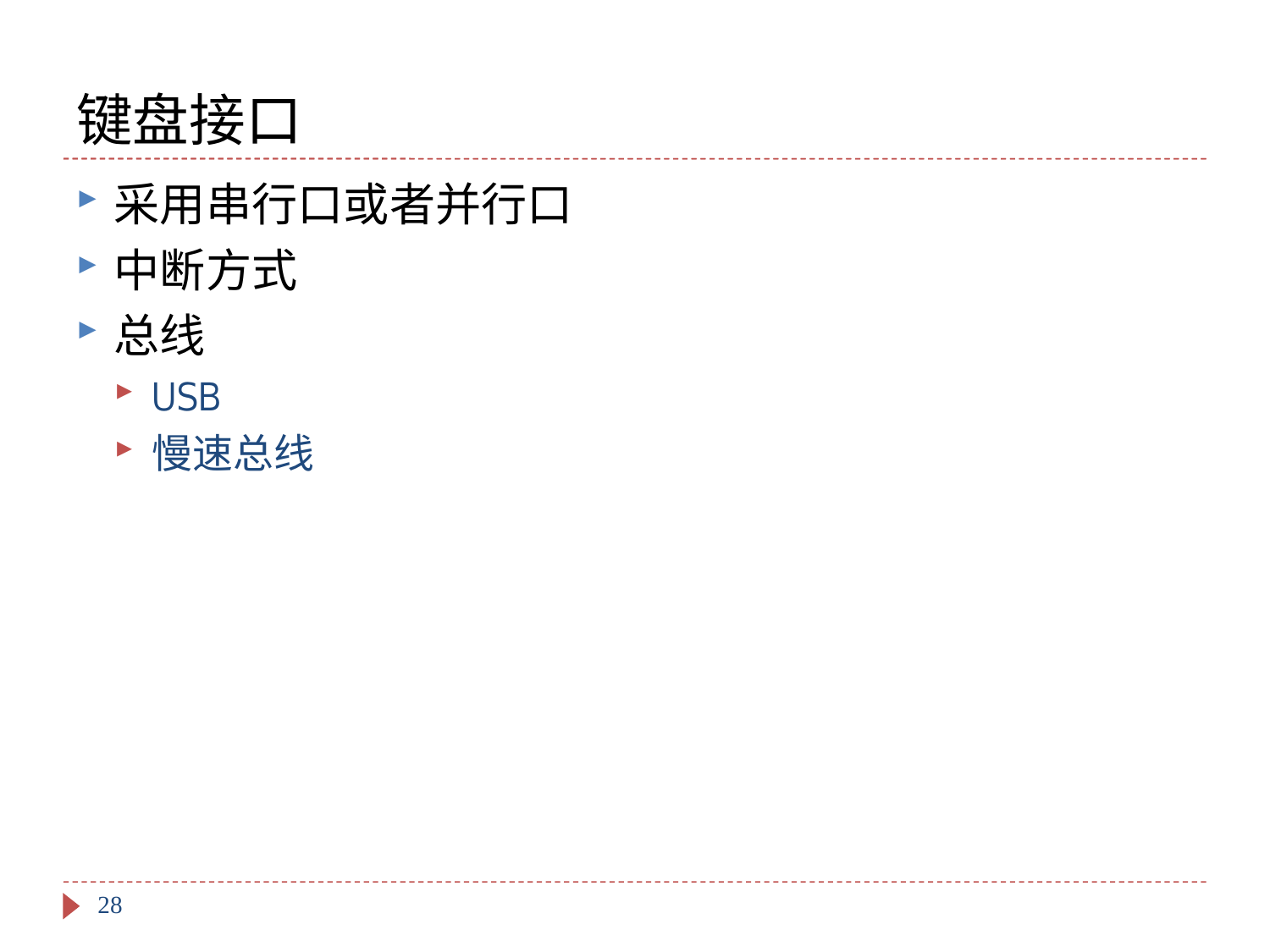

# 键盘接口
采用串行口或者并行口
中断方式
总线
USB
慢速总线

28